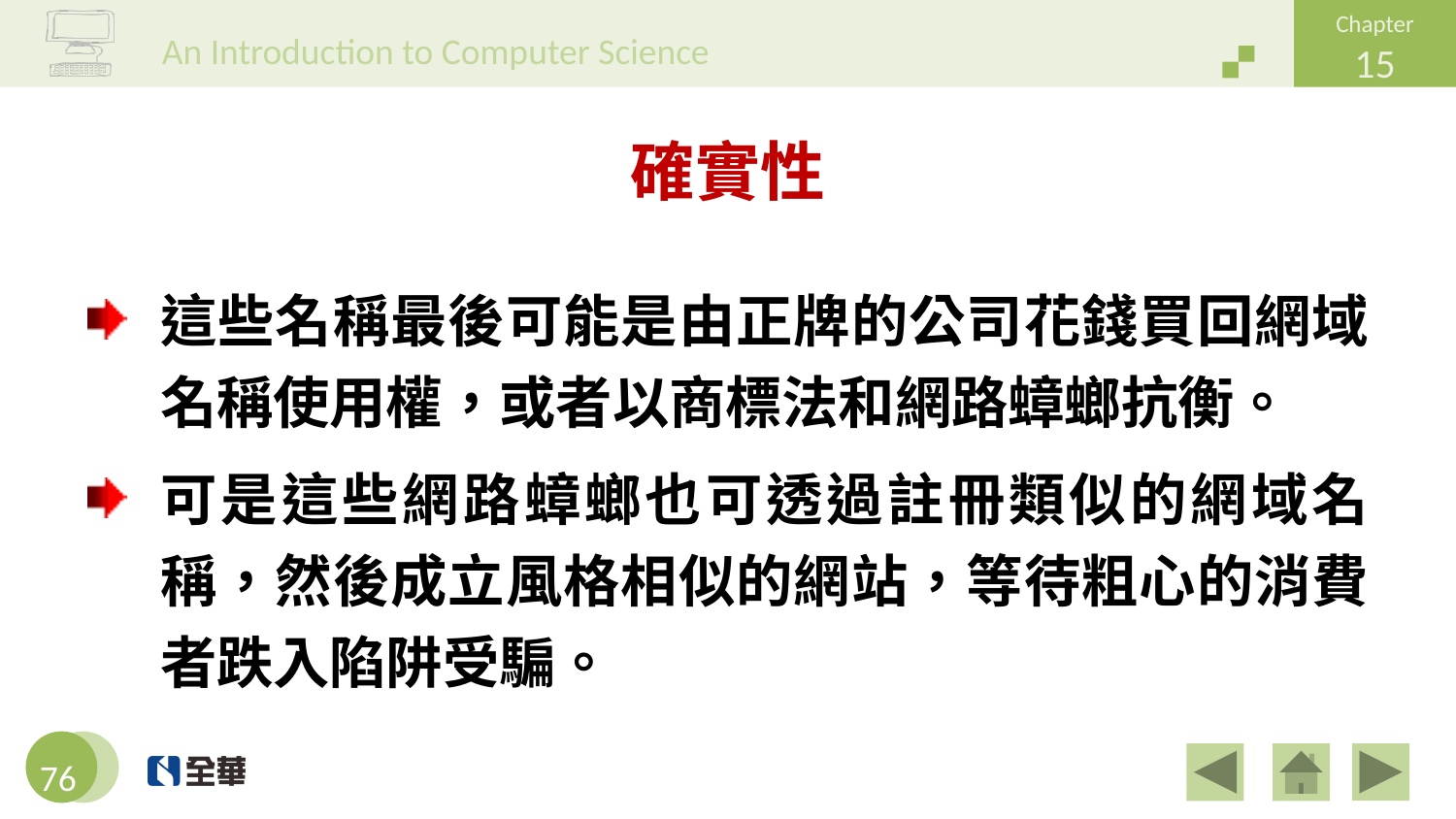

# 確實性
這些名稱最後可能是由正牌的公司花錢買回網域名稱使用權，或者以商標法和網路蟑螂抗衡。
可是這些網路蟑螂也可透過註冊類似的網域名稱，然後成立風格相似的網站，等待粗心的消費者跌入陷阱受騙。